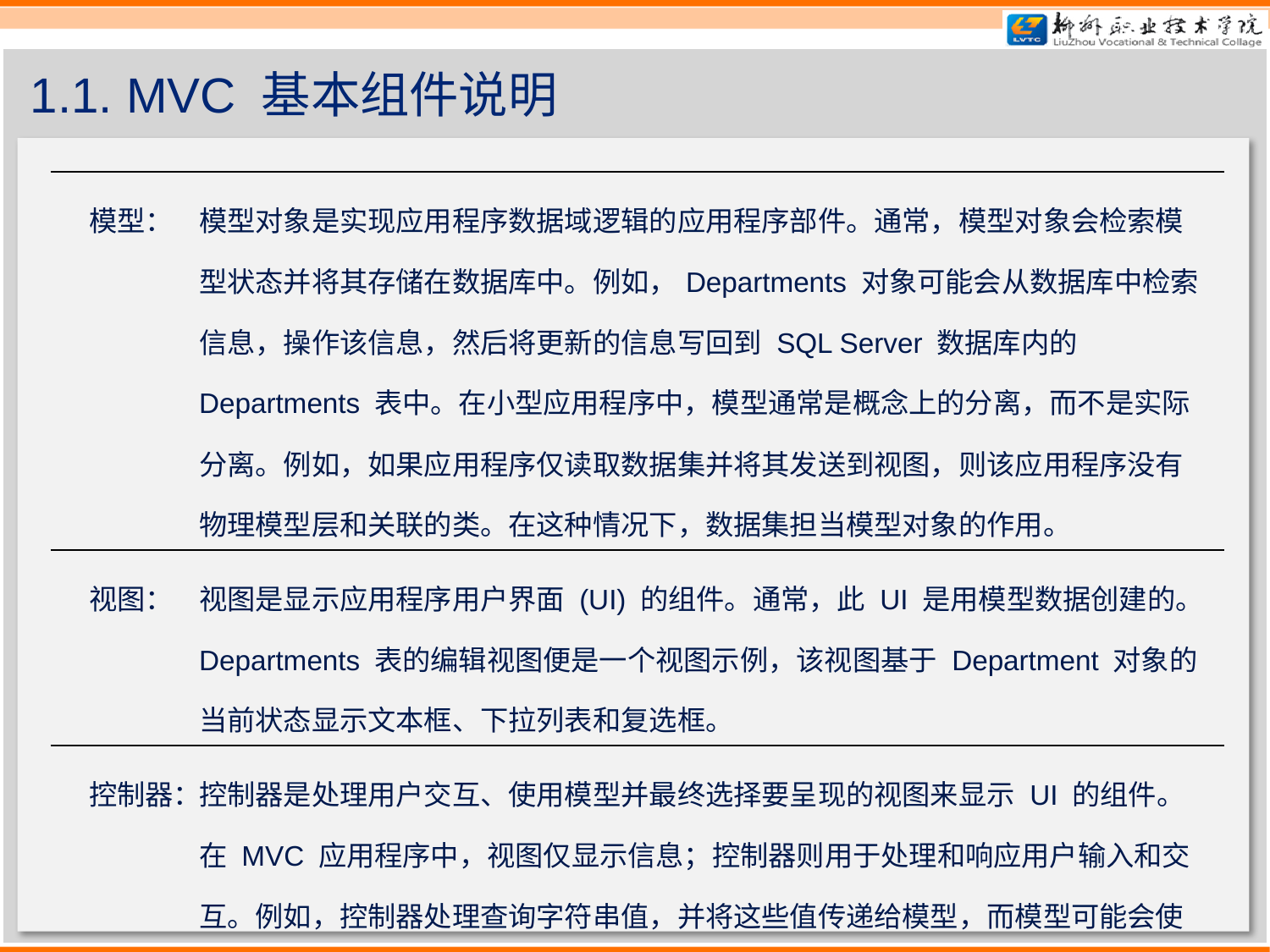

# 1.1. MVC 基本组件说明
| 模型： | 模型对象是实现应用程序数据域逻辑的应用程序部件。通常，模型对象会检索模型状态并将其存储在数据库中。例如，Departments 对象可能会从数据库中检索信息，操作该信息，然后将更新的信息写回到 SQL Server 数据库内的 Departments 表中。在小型应用程序中，模型通常是概念上的分离，而不是实际分离。例如，如果应用程序仅读取数据集并将其发送到视图，则该应用程序没有物理模型层和关联的类。在这种情况下，数据集担当模型对象的作用。 |
| --- | --- |
| 视图： | 视图是显示应用程序用户界面 (UI) 的组件。通常，此 UI 是用模型数据创建的。Departments 表的编辑视图便是一个视图示例，该视图基于 Department 对象的当前状态显示文本框、下拉列表和复选框。 |
| 控制器： | 控制器是处理用户交互、使用模型并最终选择要呈现的视图来显示 UI 的组件。在 MVC 应用程序中，视图仅显示信息；控制器则用于处理和响应用户输入和交互。例如，控制器处理查询字符串值，并将这些值传递给模型，而模型可能会使用这些值来查询数据库。 |